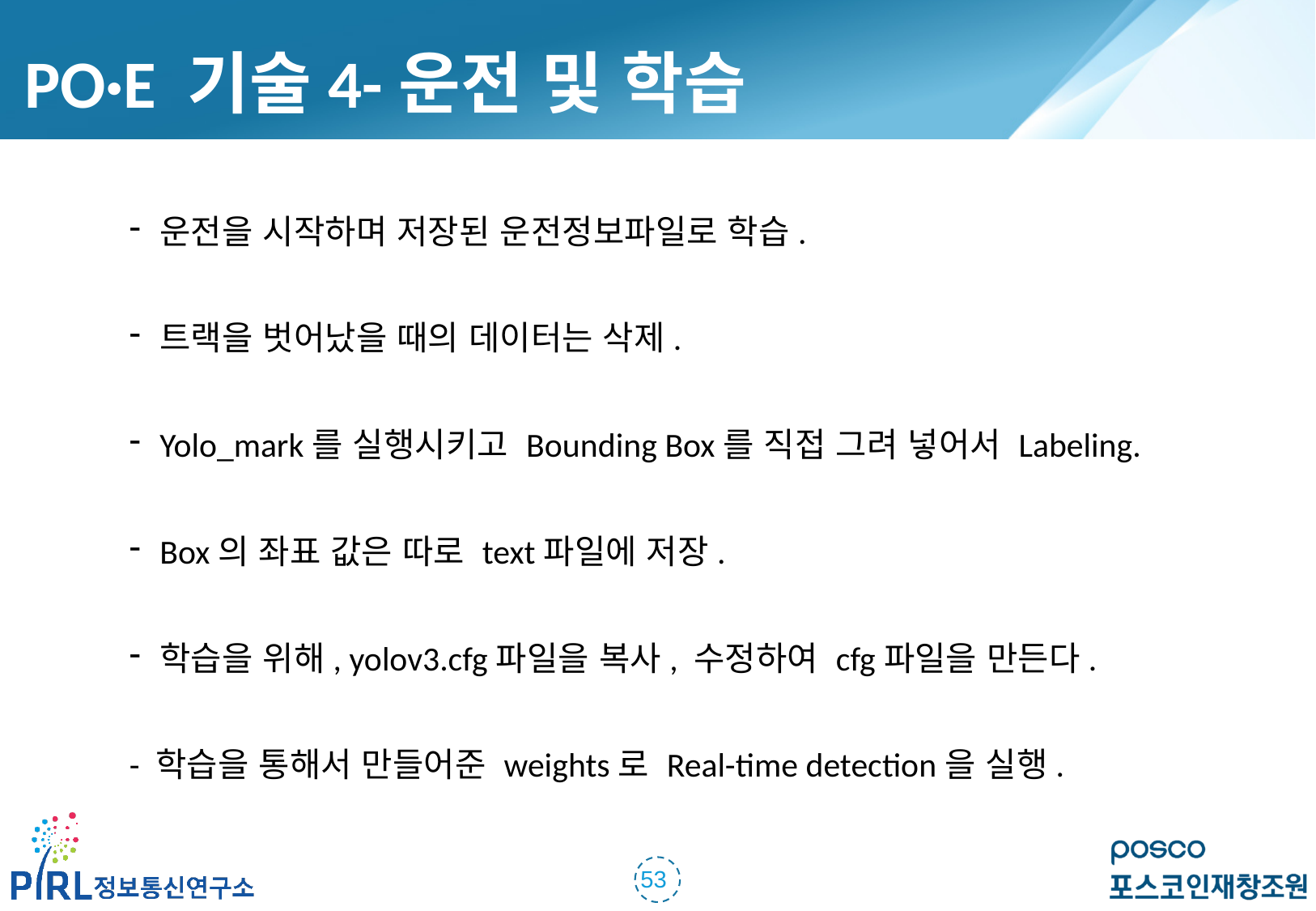

PO·E 기술4-운전 및 학습
운전을 시작하며 저장된 운전정보파일로 학습.

트랙을 벗어났을 때의 데이터는 삭제.

Yolo_mark를 실행시키고 Bounding Box를 직접 그려 넣어서 Labeling.

Box의 좌표 값은 따로 text파일에 저장.

학습을 위해, yolov3.cfg파일을 복사, 수정하여 cfg파일을 만든다.

- 학습을 통해서 만들어준 weights로 Real-time detection을 실행.